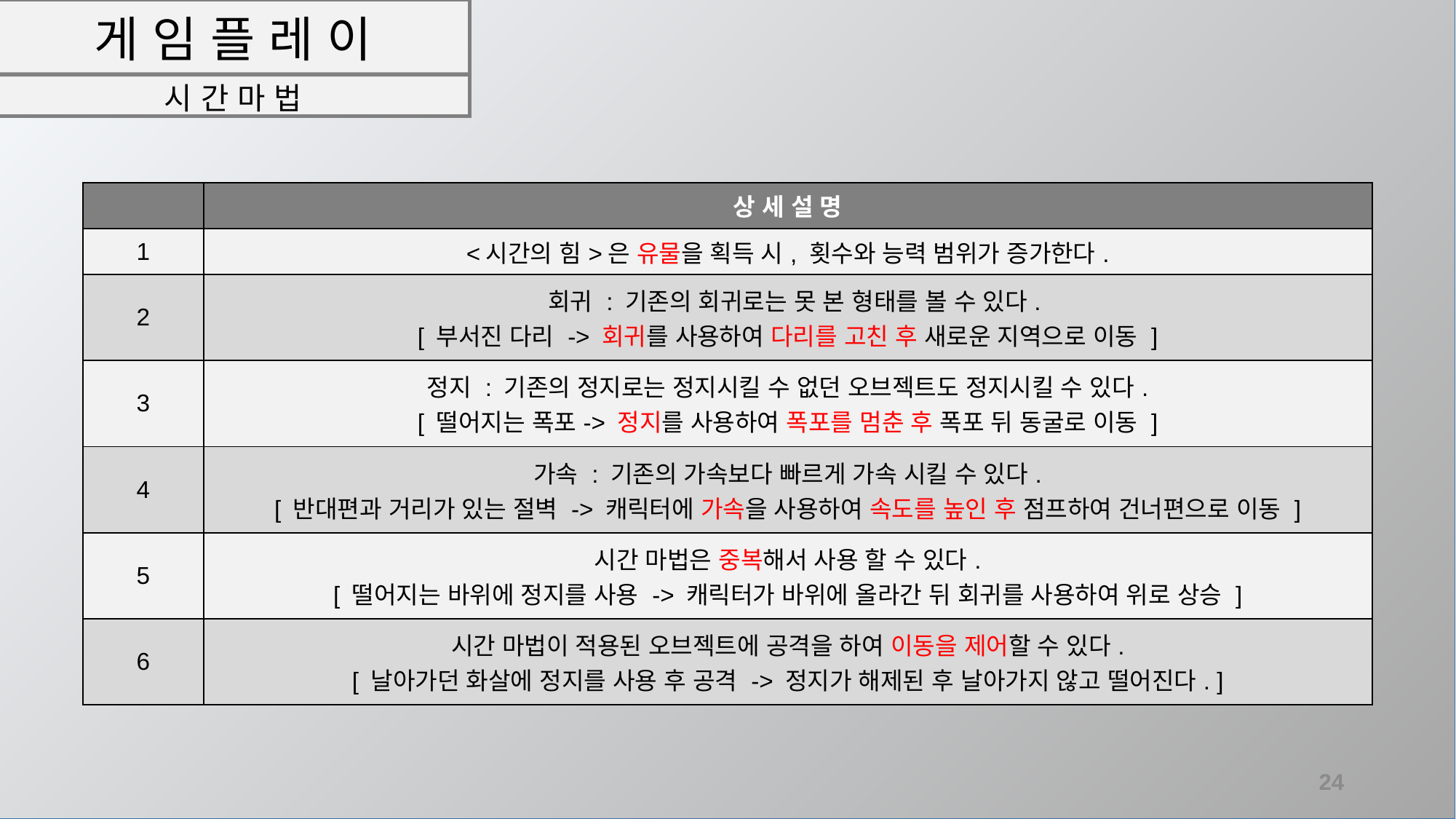

# 게 임 플 레 이
시 간 마 법
|  | 상 세 설 명 |
| --- | --- |
| 1 | <시간의 힘>은 유물을 획득 시, 횟수와 능력 범위가 증가한다. |
| 2 | 회귀 : 기존의 회귀로는 못 본 형태를 볼 수 있다. [ 부서진 다리 -> 회귀를 사용하여 다리를 고친 후 새로운 지역으로 이동 ] |
| 3 | 정지 : 기존의 정지로는 정지시킬 수 없던 오브젝트도 정지시킬 수 있다. [ 떨어지는 폭포-> 정지를 사용하여 폭포를 멈춘 후 폭포 뒤 동굴로 이동 ] |
| 4 | 가속 : 기존의 가속보다 빠르게 가속 시킬 수 있다. [ 반대편과 거리가 있는 절벽 -> 캐릭터에 가속을 사용하여 속도를 높인 후 점프하여 건너편으로 이동 ] |
| 5 | 시간 마법은 중복해서 사용 할 수 있다. [ 떨어지는 바위에 정지를 사용 -> 캐릭터가 바위에 올라간 뒤 회귀를 사용하여 위로 상승 ] |
| 6 | 시간 마법이 적용된 오브젝트에 공격을 하여 이동을 제어할 수 있다. [ 날아가던 화살에 정지를 사용 후 공격 -> 정지가 해제된 후 날아가지 않고 떨어진다. ] |
24